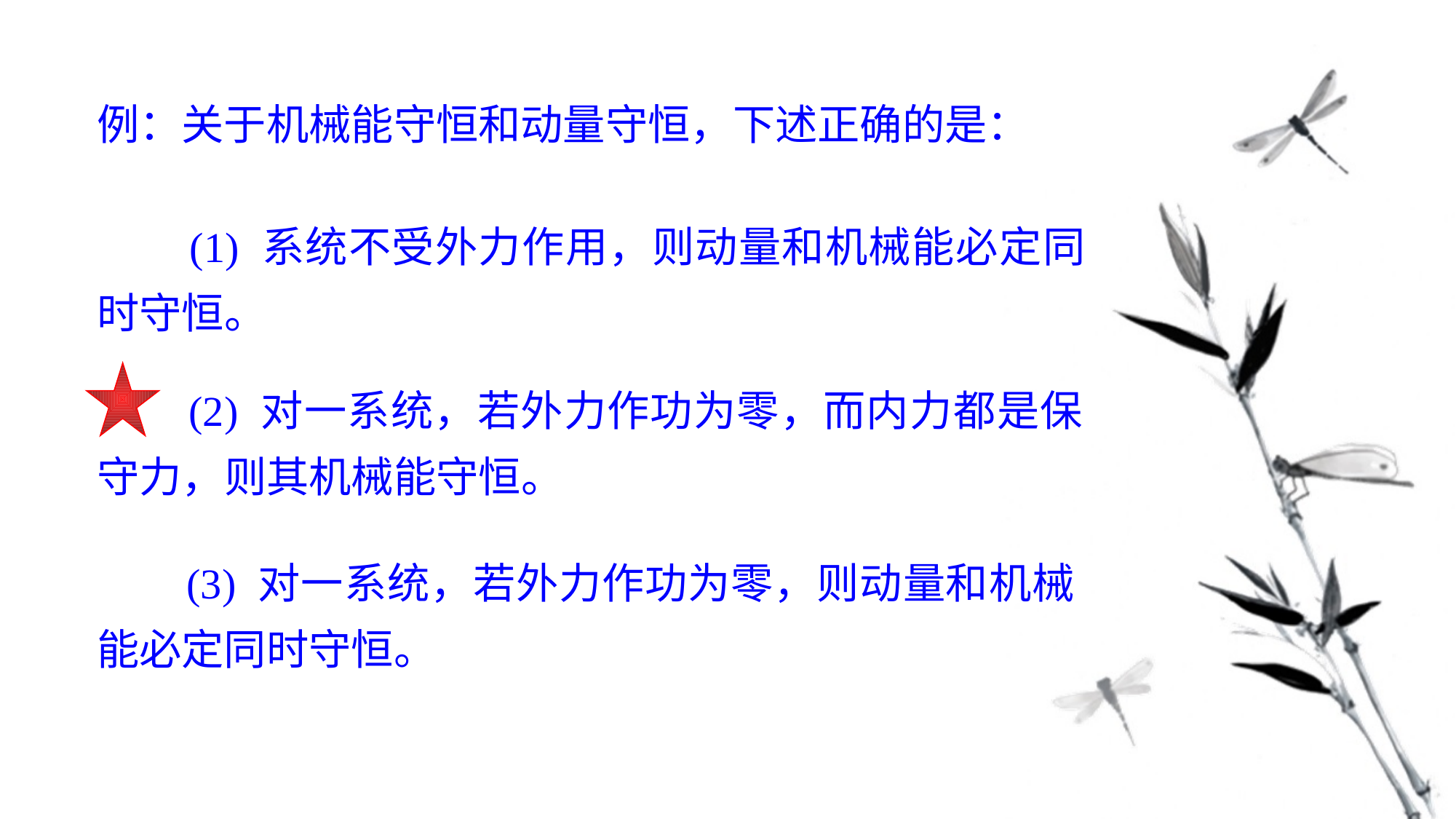

例：关于机械能守恒和动量守恒，下述正确的是：
        (1) 系统不受外力作用，则动量和机械能必定同时守恒。
        (2) 对一系统，若外力作功为零，而内力都是保守力，则其机械能守恒。

        (3) 对一系统，若外力作功为零，则动量和机械能必定同时守恒。